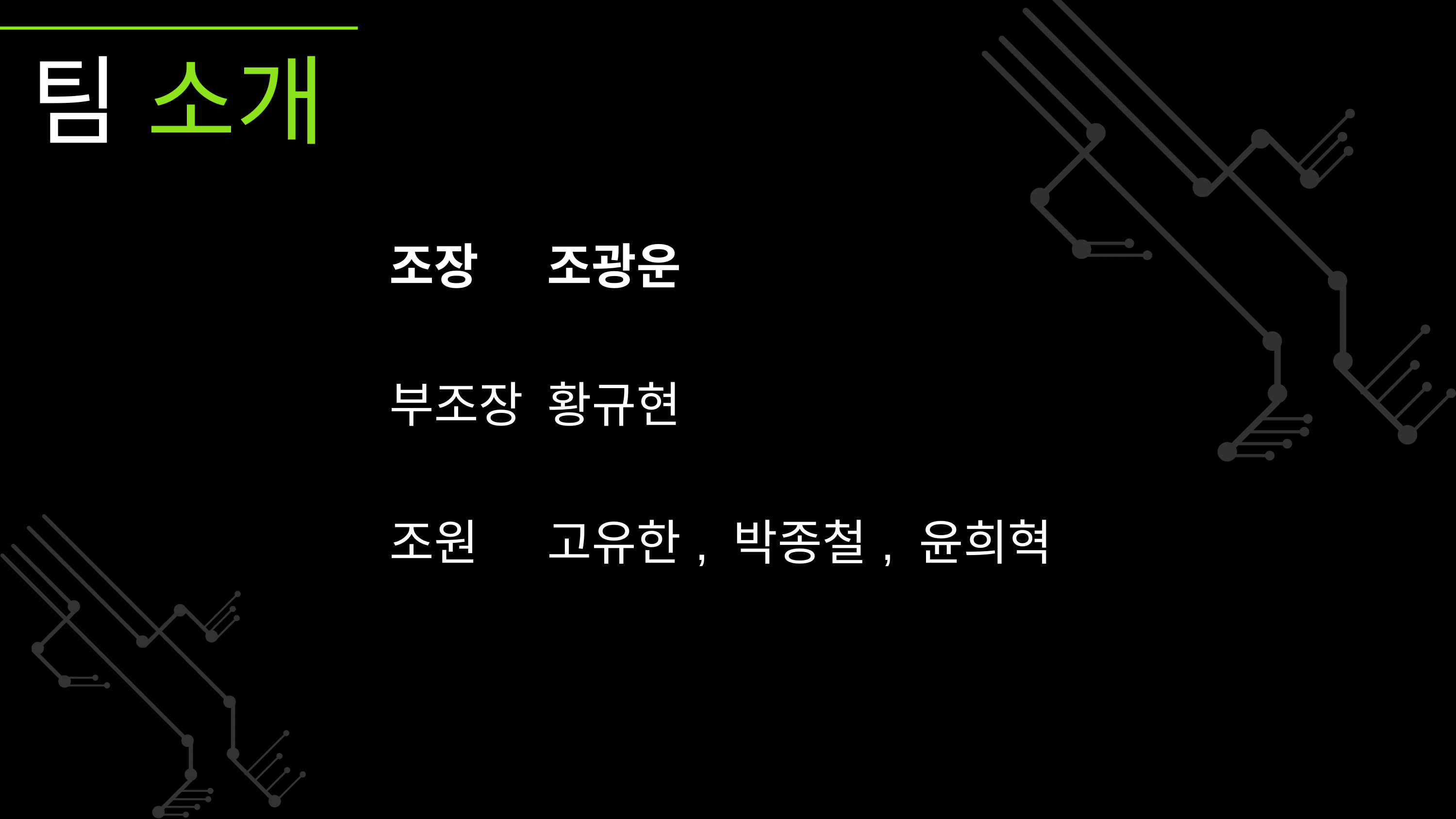

팀 소개

| 조장 | 조광운 |
| --- | --- |
| 부조장 | 황규현 |
| 조원 | 고유한, 박종철, 윤희혁 |